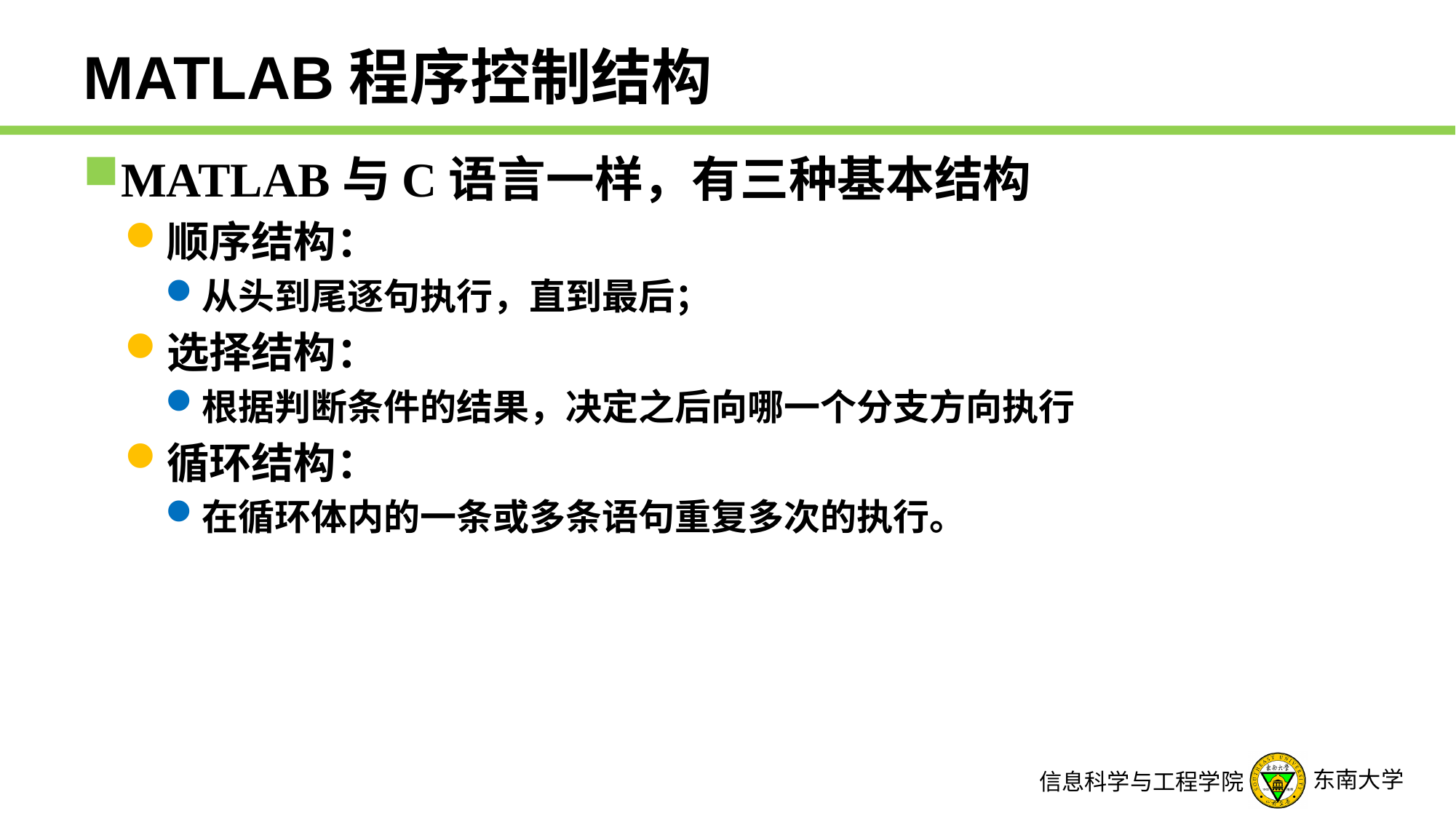

# MATLAB程序控制结构
MATLAB与C语言一样，有三种基本结构
顺序结构：
从头到尾逐句执行，直到最后；
选择结构：
根据判断条件的结果，决定之后向哪一个分支方向执行
循环结构：
在循环体内的一条或多条语句重复多次的执行。